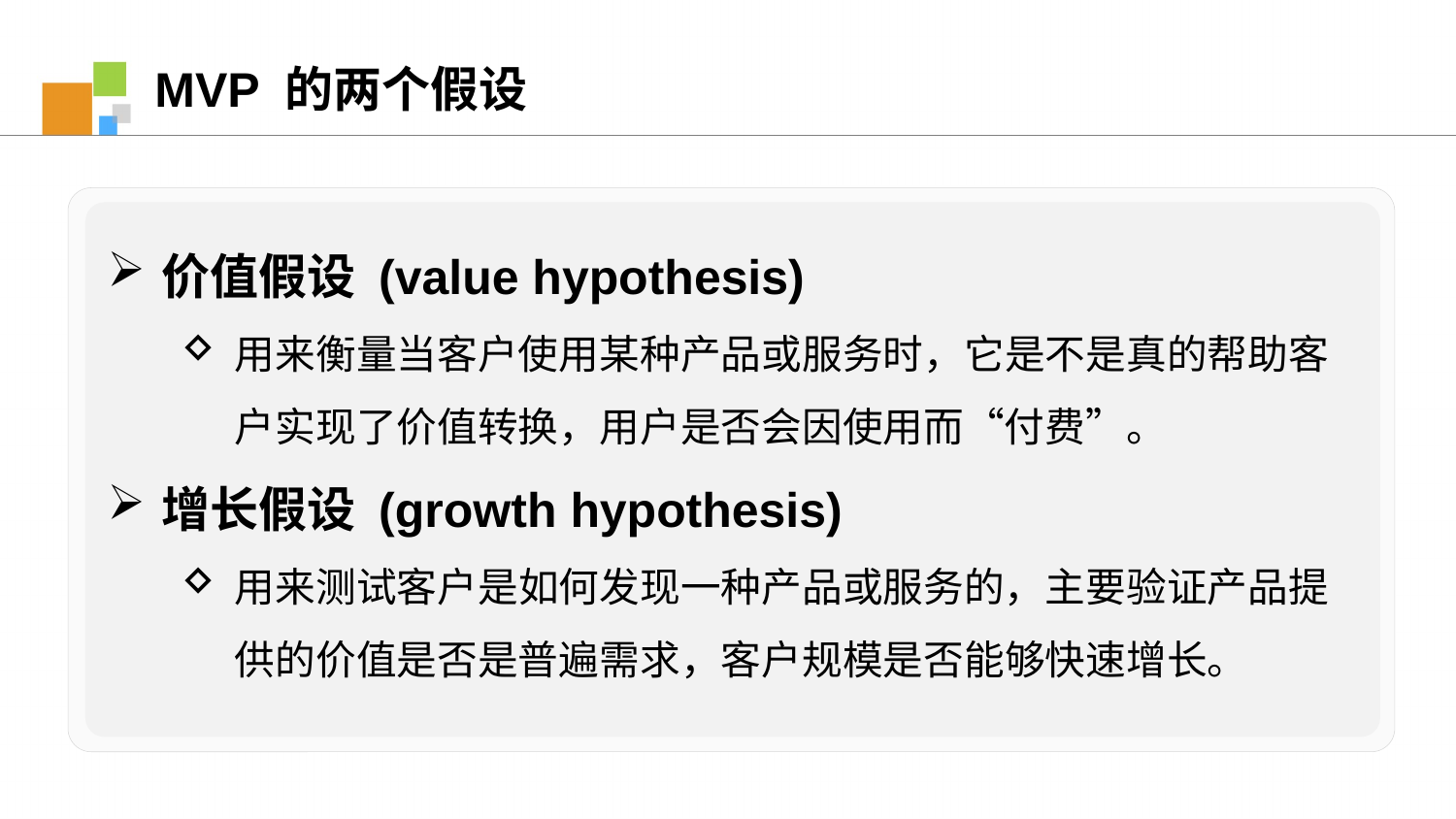

MVP 的两个假设

价值假设 (value hypothesis)
用来衡量当客户使用某种产品或服务时，它是不是真的帮助客户实现了价值转换，用户是否会因使用而“付费”。
增长假设 (growth hypothesis)
用来测试客户是如何发现一种产品或服务的，主要验证产品提供的价值是否是普遍需求，客户规模是否能够快速增长。